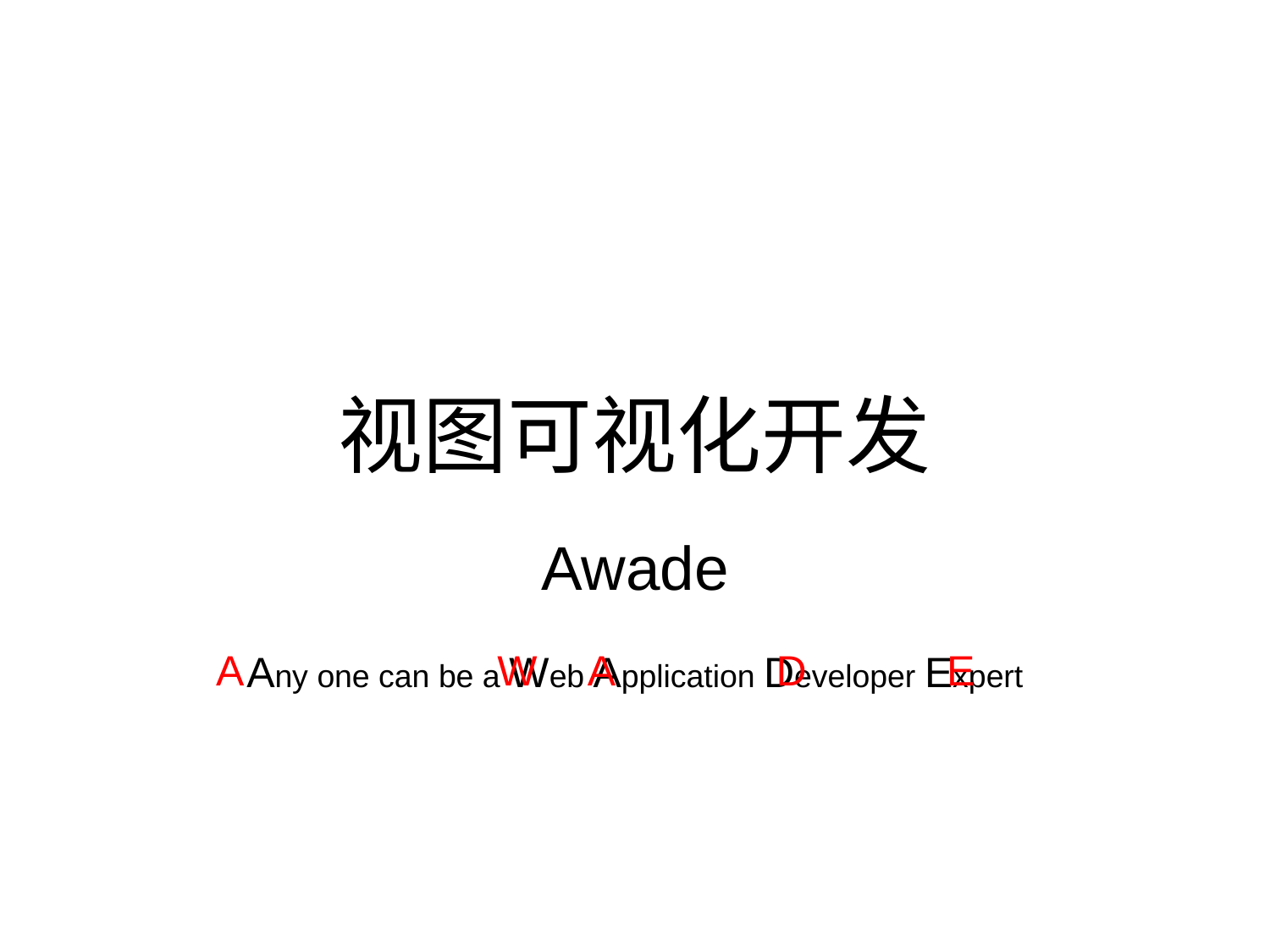

# 视图可视化开发
Awade
A
W
A
D
E
Any one can be a Web Application Developer Expert